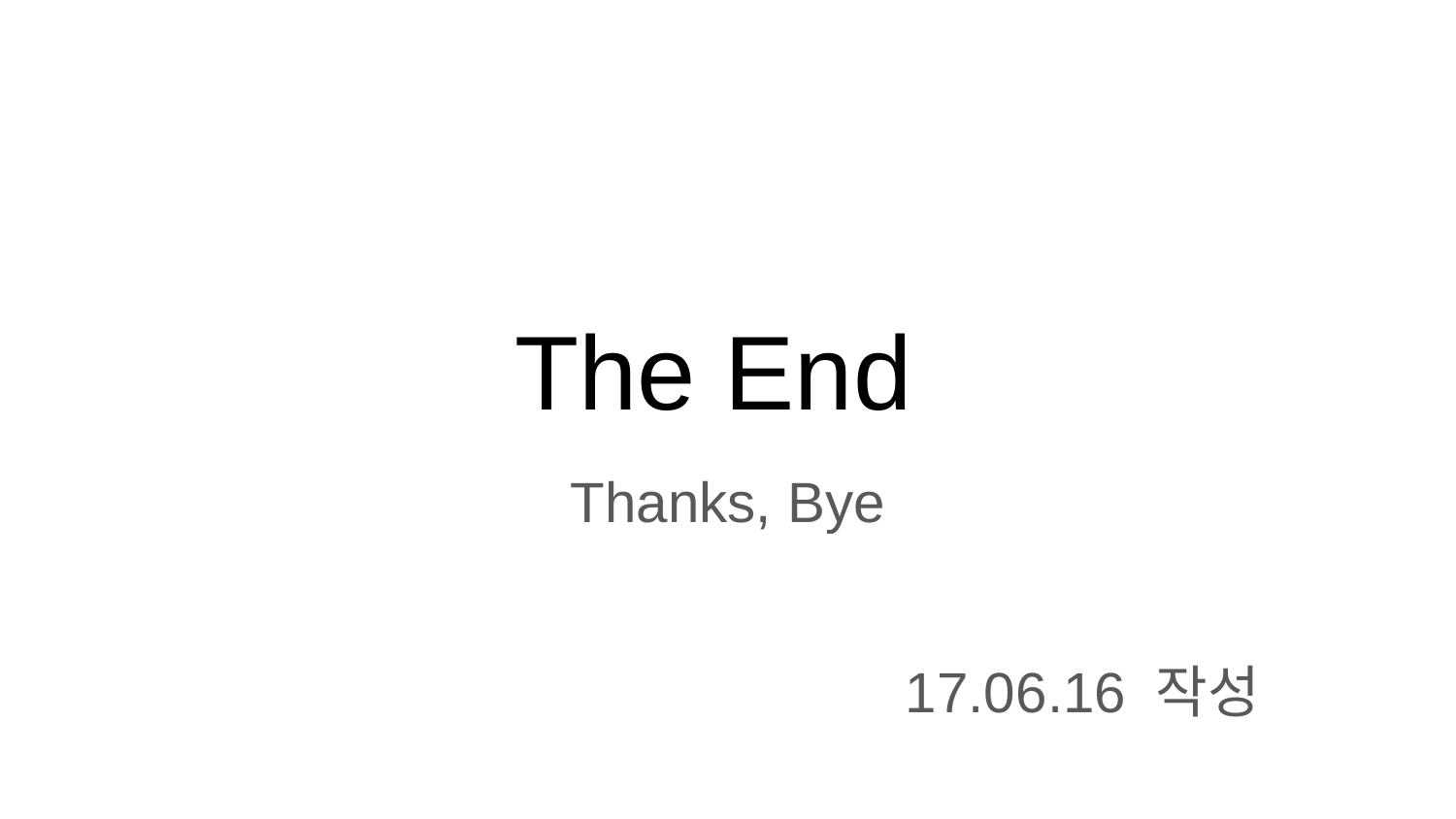

# The End
Thanks, Bye
17.06.16 작성